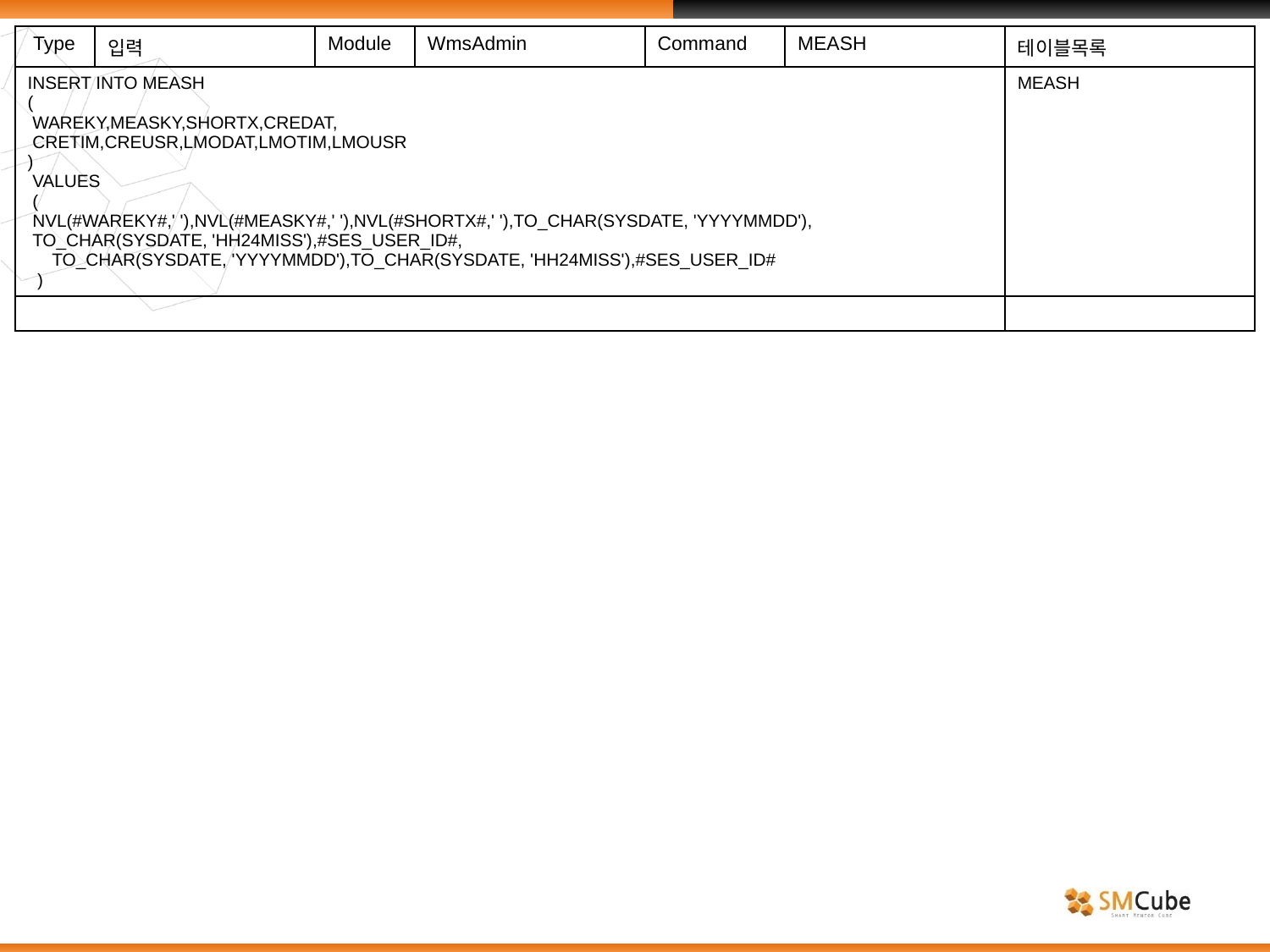

| Type | 입력 | Module | WmsAdmin | Command | MEASH | 테이블목록 |
| --- | --- | --- | --- | --- | --- | --- |
| INSERT INTO MEASH ( WAREKY,MEASKY,SHORTX,CREDAT, CRETIM,CREUSR,LMODAT,LMOTIM,LMOUSR ) VALUES ( NVL(#WAREKY#,' '),NVL(#MEASKY#,' '),NVL(#SHORTX#,' '),TO\_CHAR(SYSDATE, 'YYYYMMDD'), TO\_CHAR(SYSDATE, 'HH24MISS'),#SES\_USER\_ID#, TO\_CHAR(SYSDATE, 'YYYYMMDD'),TO\_CHAR(SYSDATE, 'HH24MISS'),#SES\_USER\_ID# ) |  |  |  |  |  | MEASH |
|  |  |  |  |  |  |  |